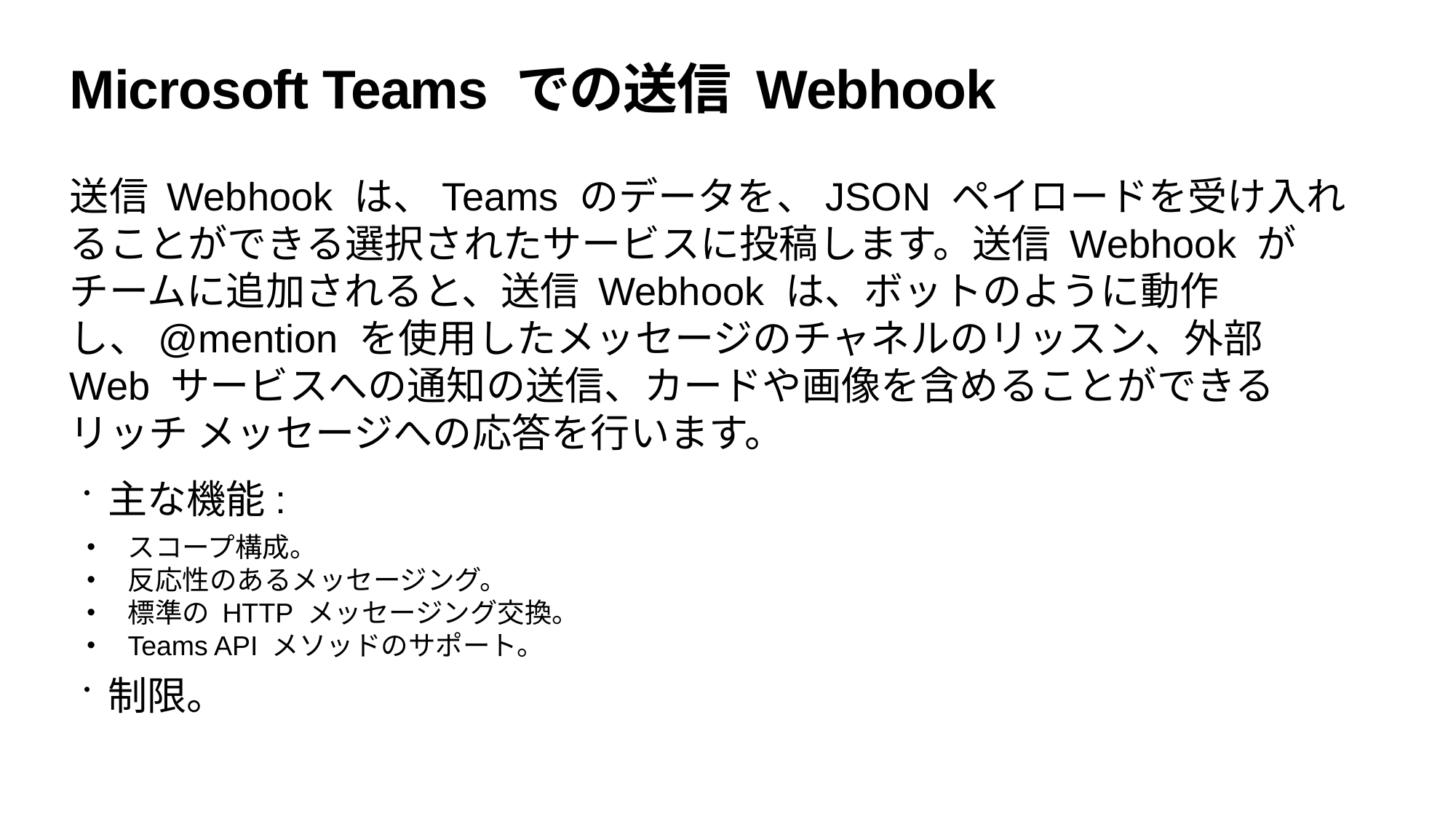

# Microsoft Teams での送信 Webhook
送信 Webhook は、Teams のデータを、JSON ペイロードを受け入れることができる選択されたサービスに投稿します。送信 Webhook がチームに追加されると、送信 Webhook は、ボットのように動作し、@mention を使用したメッセージのチャネルのリッスン、外部 Web サービスへの通知の送信、カードや画像を含めることができるリッチ メッセージへの応答を行います。
主な機能:
スコープ構成。
反応性のあるメッセージング。
標準の HTTP メッセージング交換。
Teams API メソッドのサポート。
制限。